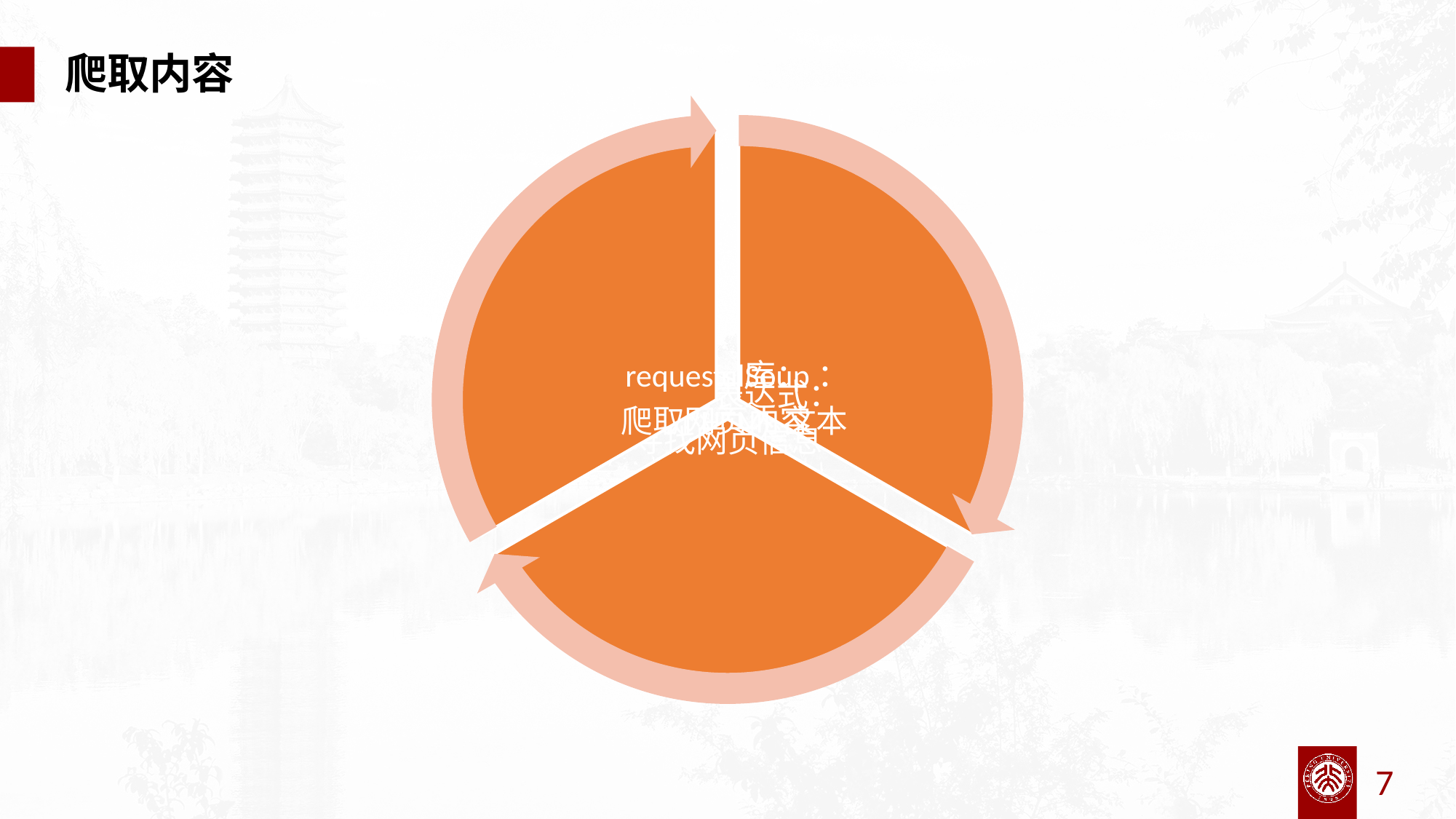

爬取内容

BeautifulSoup：
分析HTML文本
re正则表达式：
寻找网页信息
requests库：
爬取网页内容
7